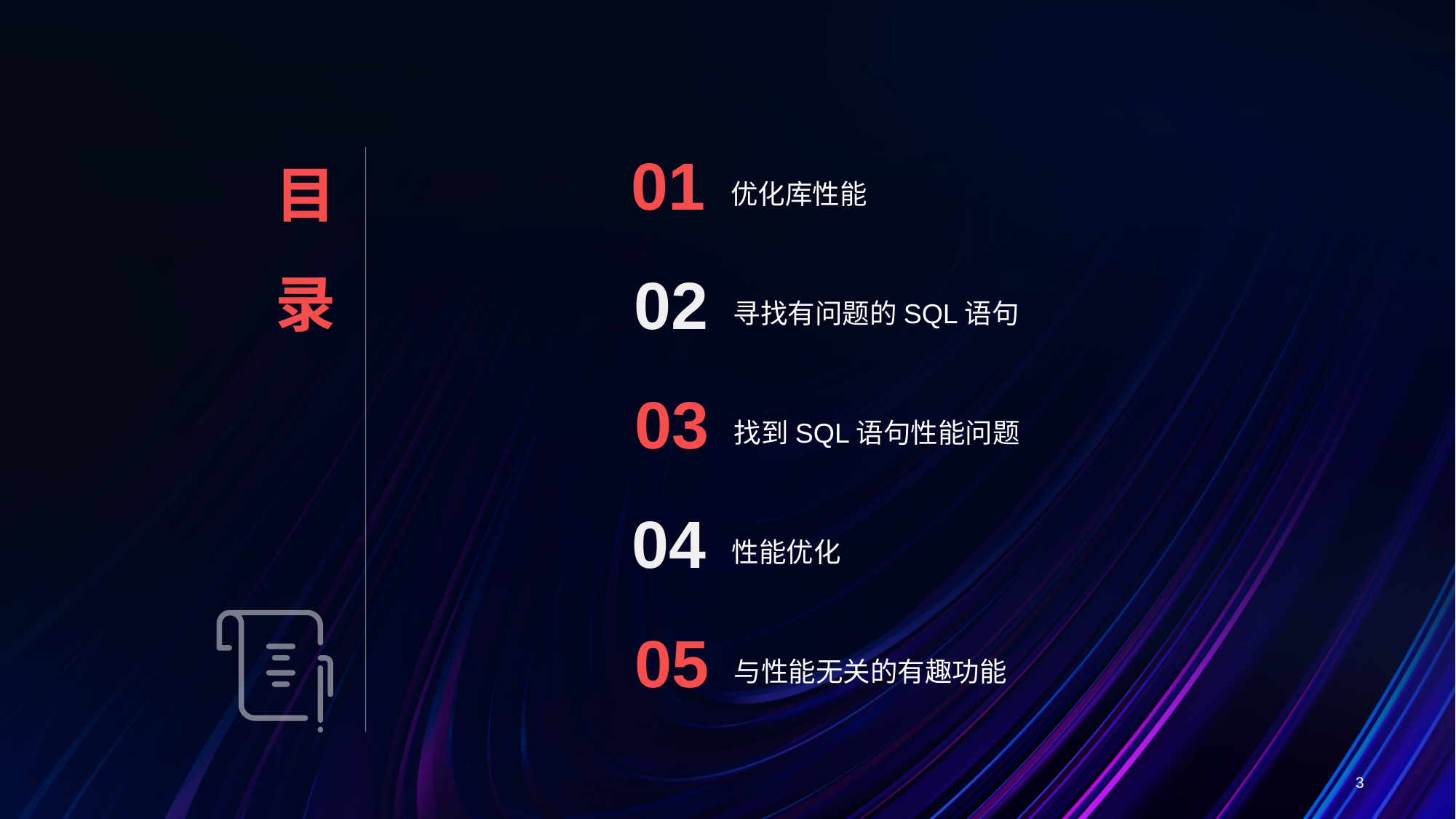

目
录

01
优化库性能
02
寻找有问题的SQL语句
03
找到SQL语句性能问题
04
性能优化
05
与性能无关的有趣功能
3